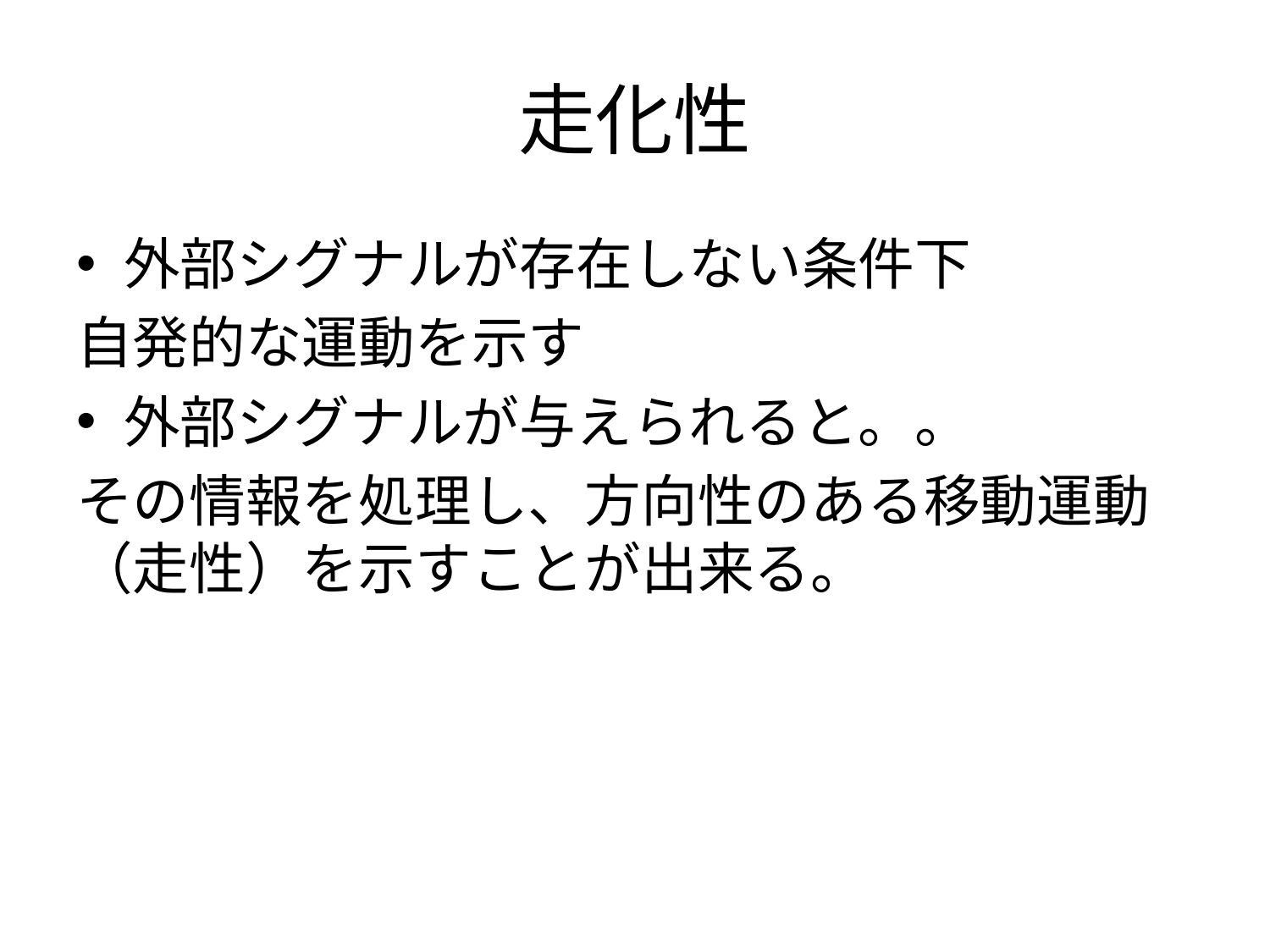

# 走化性
外部シグナルが存在しない条件下
自発的な運動を示す
外部シグナルが与えられると。。
その情報を処理し、方向性のある移動運動（走性）を示すことが出来る。